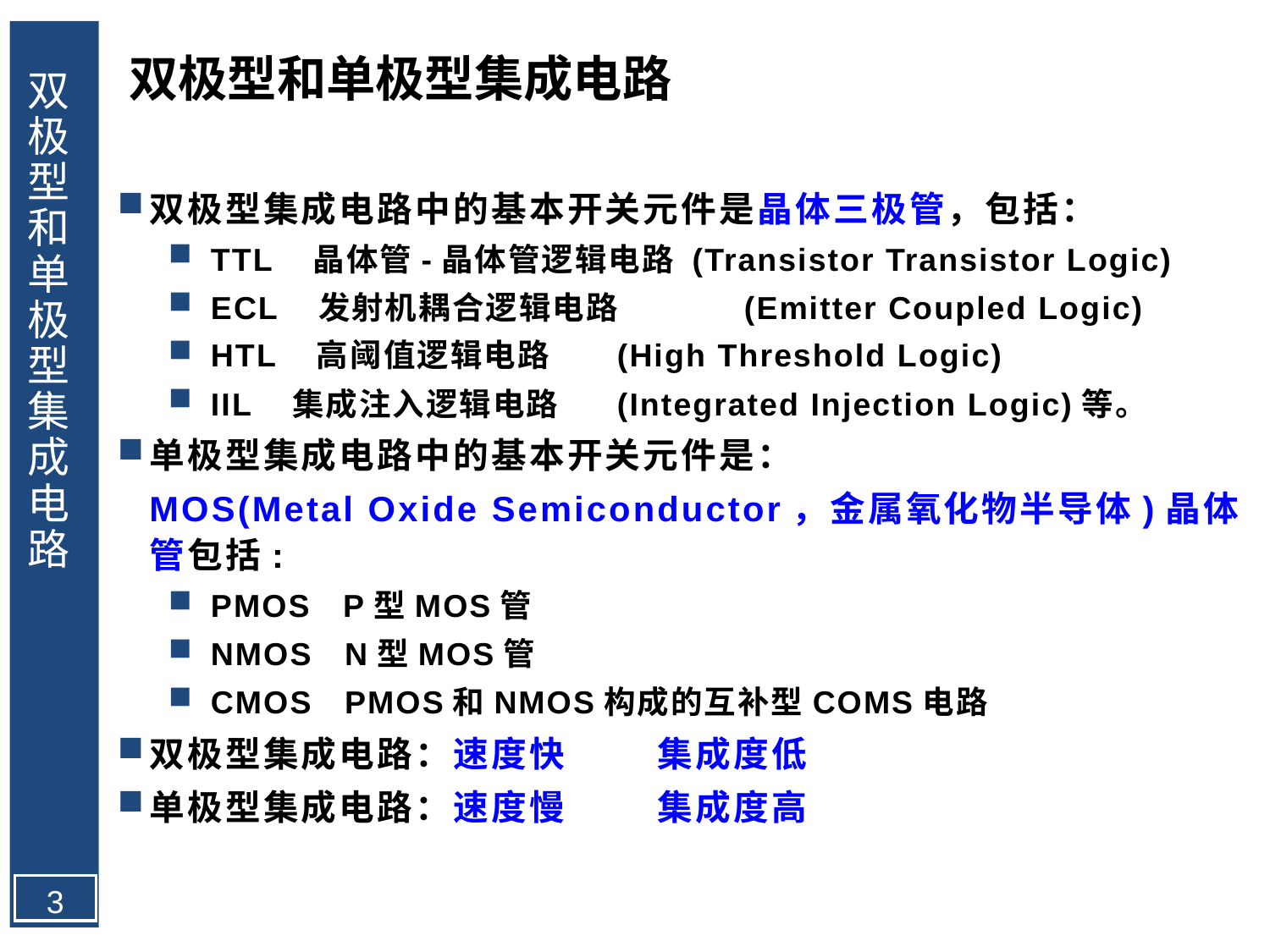

双极型和单极型集成电路
# 双极型和单极型集成电路
双极型集成电路中的基本开关元件是晶体三极管，包括：
TTL   晶体管-晶体管逻辑电路 (Transistor Transistor Logic)
ECL   发射机耦合逻辑电路	  (Emitter Coupled Logic)
HTL   高阈值逻辑电路	  (High Threshold Logic)
IIL   集成注入逻辑电路	  (Integrated Injection Logic)等。
单极型集成电路中的基本开关元件是：
	MOS(Metal Oxide Semiconductor，金属氧化物半导体)晶体管包括:
PMOS   P型MOS管
NMOS   N型MOS管
CMOS   PMOS和NMOS构成的互补型COMS电路
双极型集成电路：速度快	集成度低
单极型集成电路：速度慢	集成度高
3